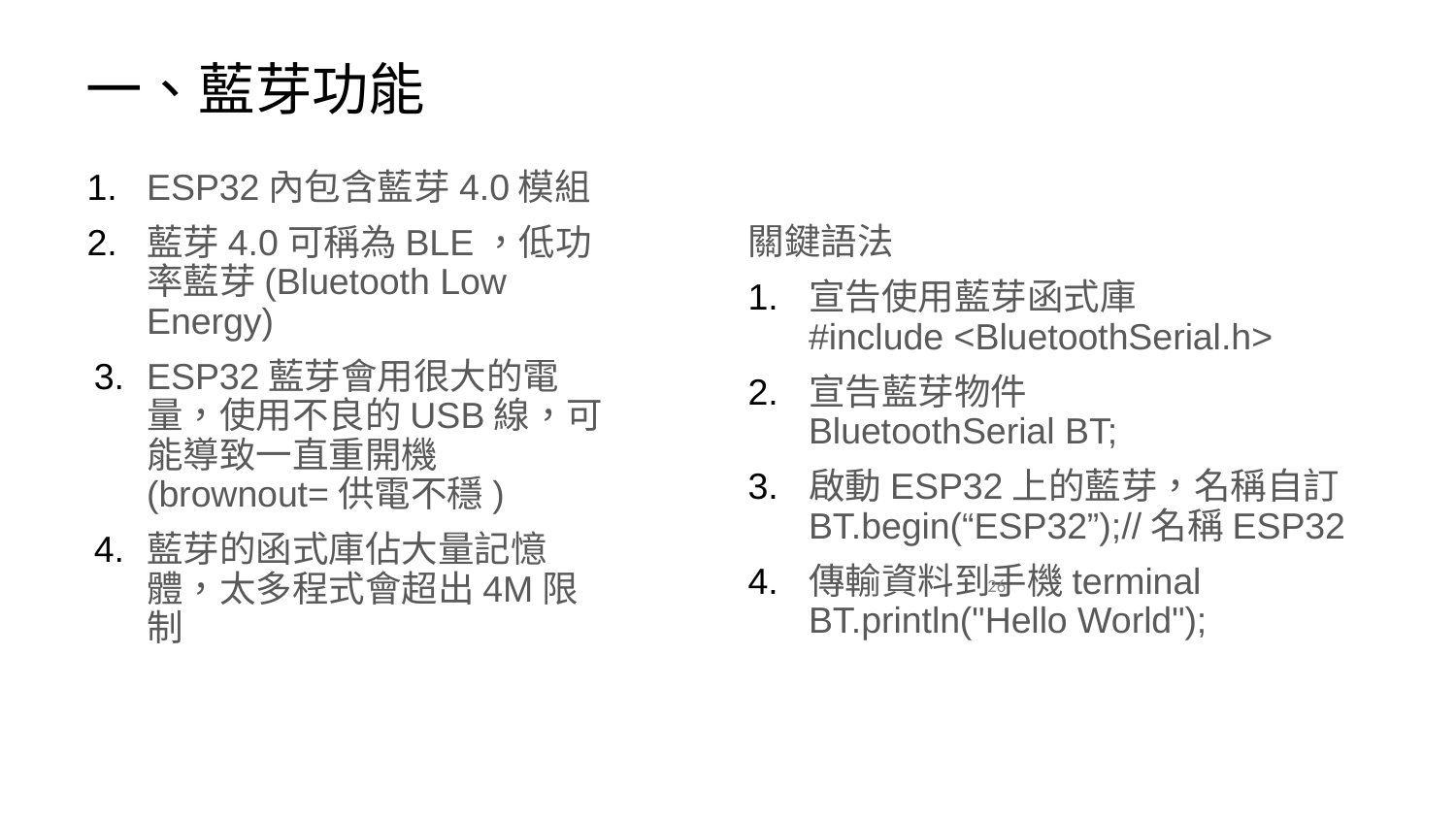

一、藍芽功能
ESP32內包含藍芽4.0模組
藍芽4.0可稱為BLE，低功率藍芽(Bluetooth Low Energy)
ESP32藍芽會用很大的電量，使用不良的USB線，可能導致一直重開機(brownout=供電不穩)
藍芽的函式庫佔大量記憶體，太多程式會超出4M限制
關鍵語法
宣告使用藍芽函式庫
#include <BluetoothSerial.h>
宣告藍芽物件
BluetoothSerial BT;
啟動ESP32上的藍芽，名稱自訂
BT.begin(“ESP32”);//名稱ESP32
傳輸資料到手機terminal
BT.println("Hello World");
26